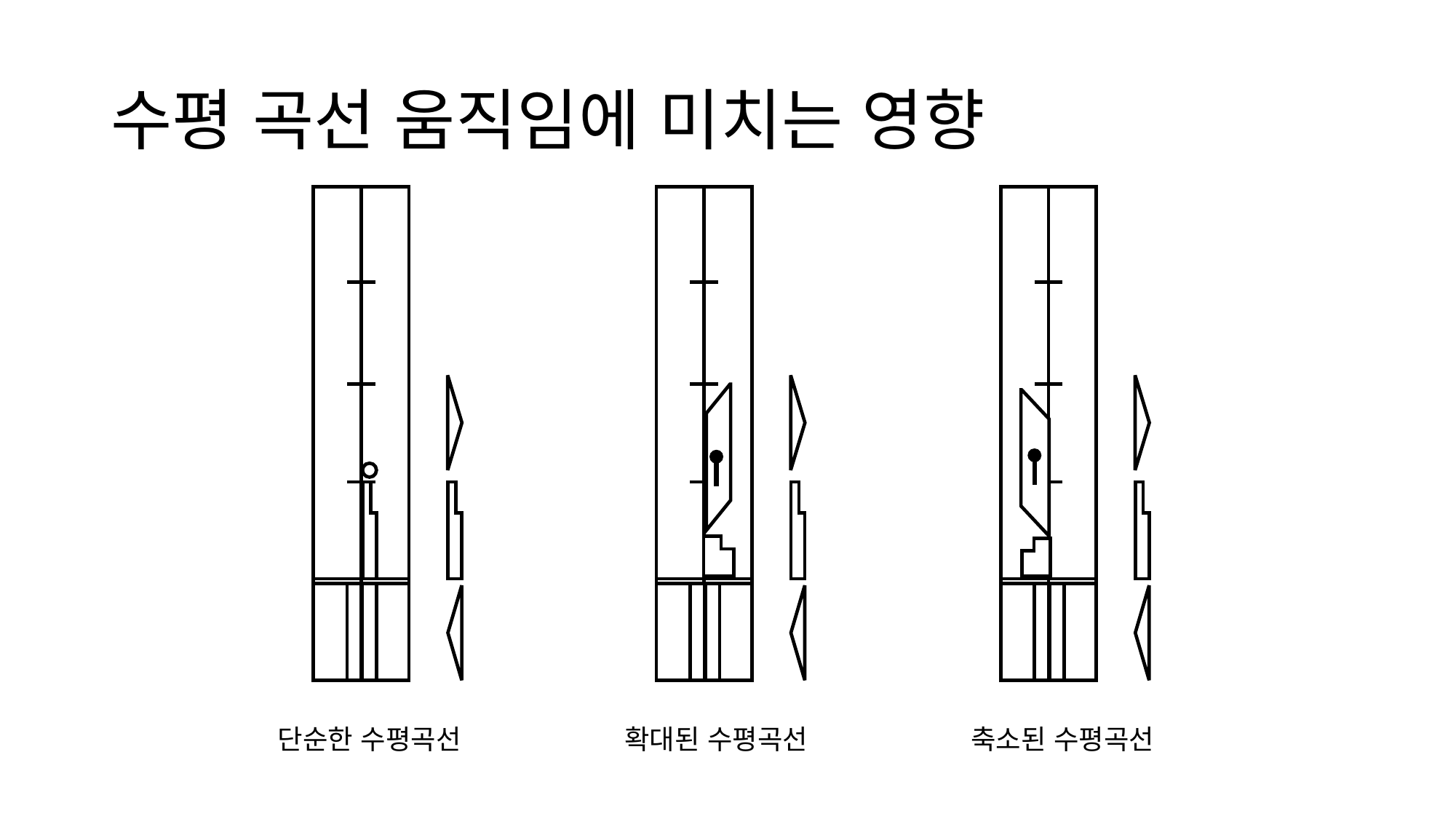

# 수평 곡선 움직임에 미치는 영향

단순한 수평곡선
확대된 수평곡선
축소된 수평곡선